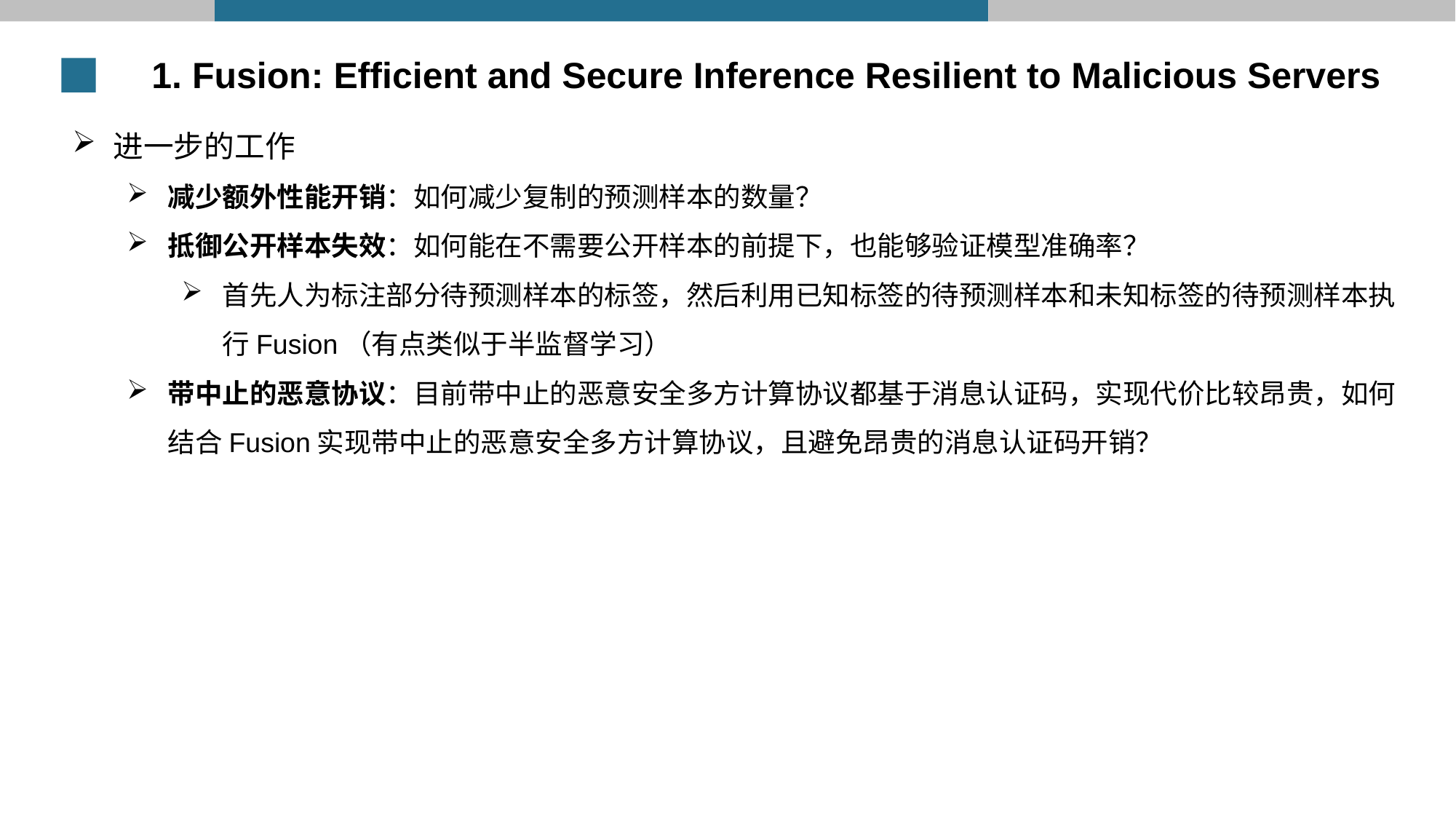

1. Fusion: Efficient and Secure Inference Resilient to Malicious Servers
进一步的工作
减少额外性能开销：如何减少复制的预测样本的数量？
抵御公开样本失效：如何能在不需要公开样本的前提下，也能够验证模型准确率？
首先人为标注部分待预测样本的标签，然后利用已知标签的待预测样本和未知标签的待预测样本执行Fusion（有点类似于半监督学习）
带中止的恶意协议：目前带中止的恶意安全多方计算协议都基于消息认证码，实现代价比较昂贵，如何结合Fusion实现带中止的恶意安全多方计算协议，且避免昂贵的消息认证码开销？